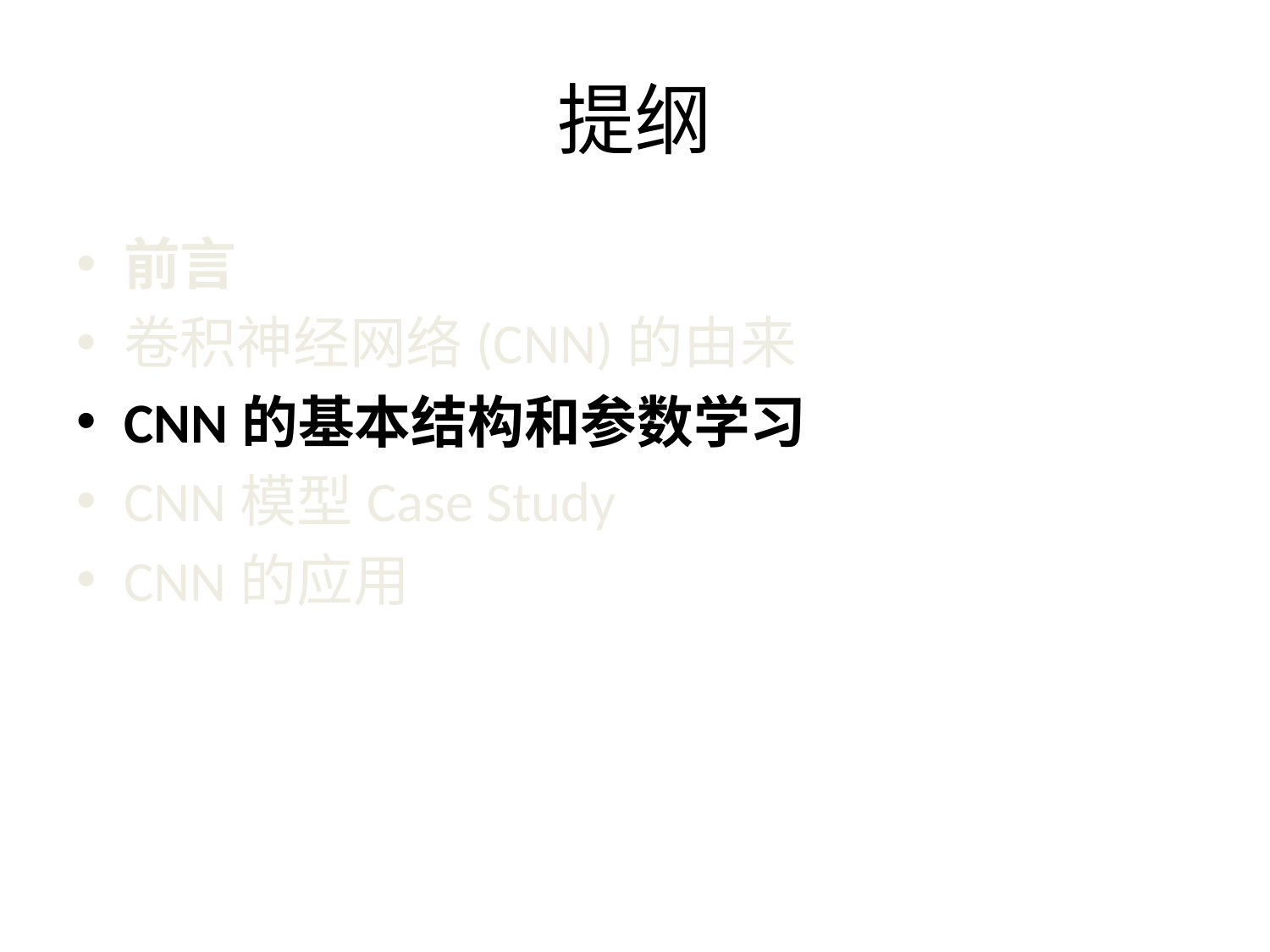

# 提纲
前言
卷积神经网络(CNN)的由来
CNN的基本结构和参数学习
CNN模型Case Study
CNN的应用